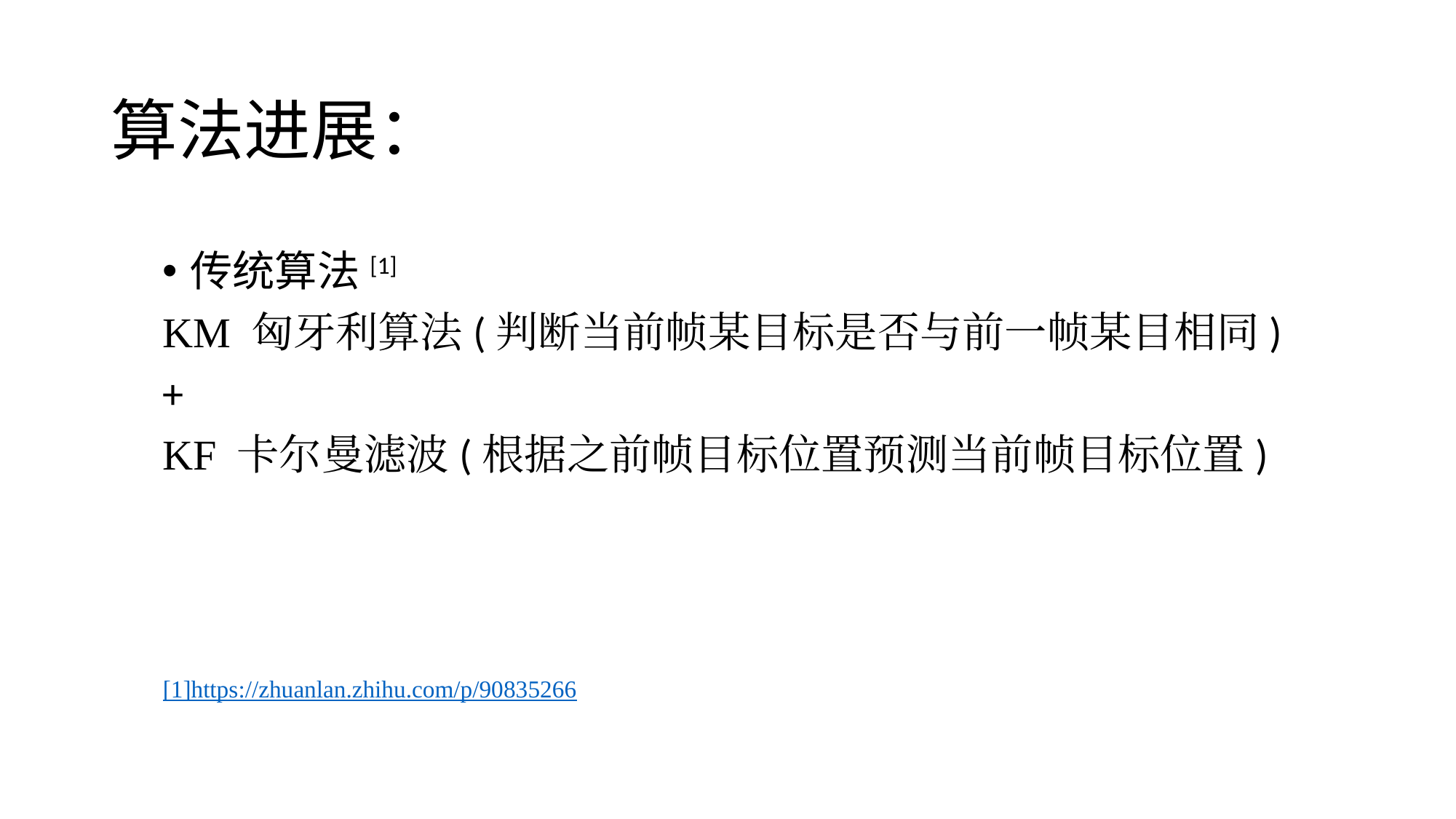

# 算法进展：
传统算法[1]
KM 匈牙利算法(判断当前帧某目标是否与前一帧某目相同)
+
KF 卡尔曼滤波(根据之前帧目标位置预测当前帧目标位置)

[1]https://zhuanlan.zhihu.com/p/90835266